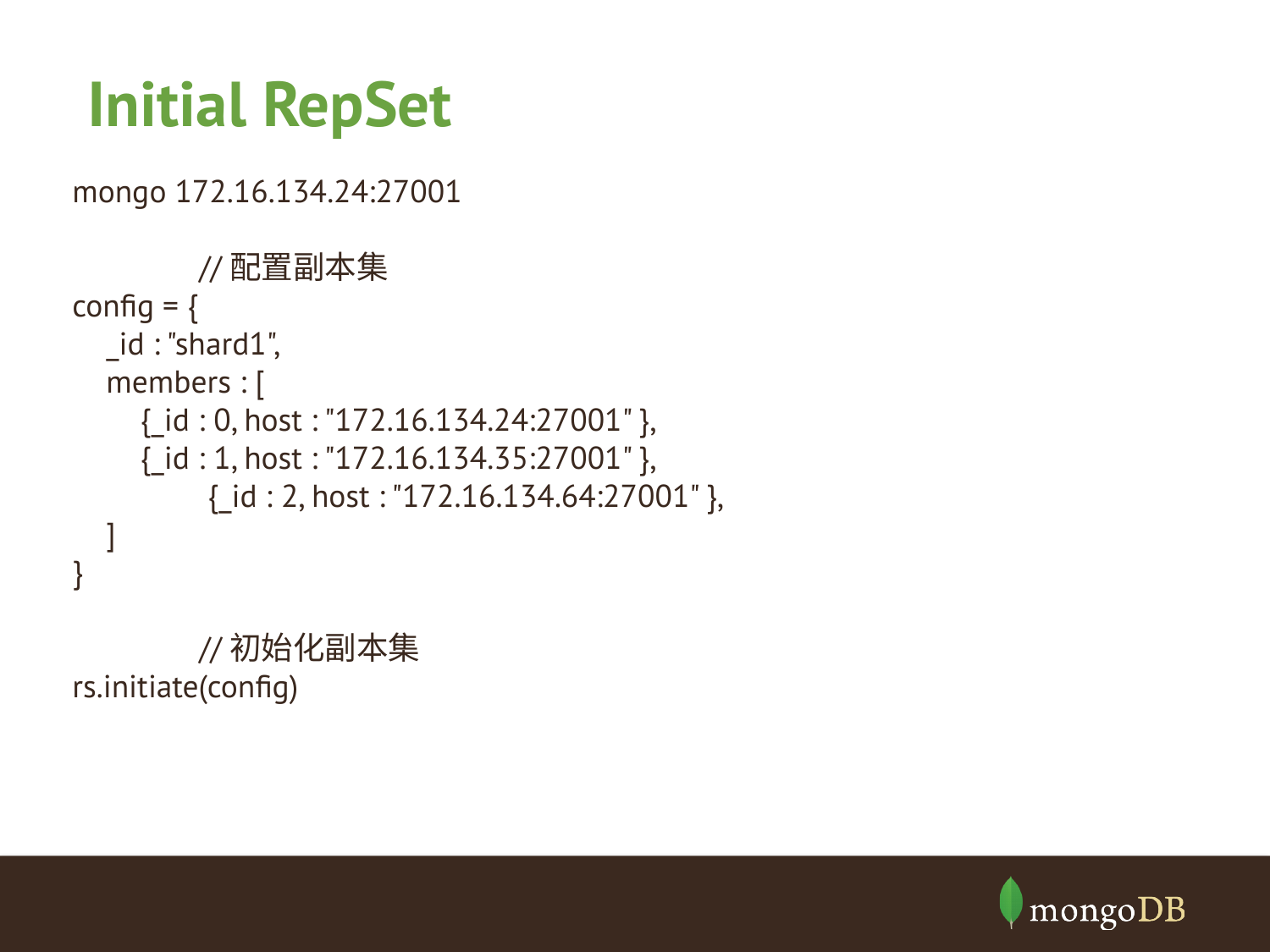

# Initial RepSet
mongo 172.16.134.24:27001

	//配置副本集
config = {
    _id : "shard1",
    members : [
        {_id : 0, host : "172.16.134.24:27001" },
        {_id : 1, host : "172.16.134.35:27001" },
	 {_id : 2, host : "172.16.134.64:27001" },
    ]
}

	//初始化副本集
rs.initiate(config)